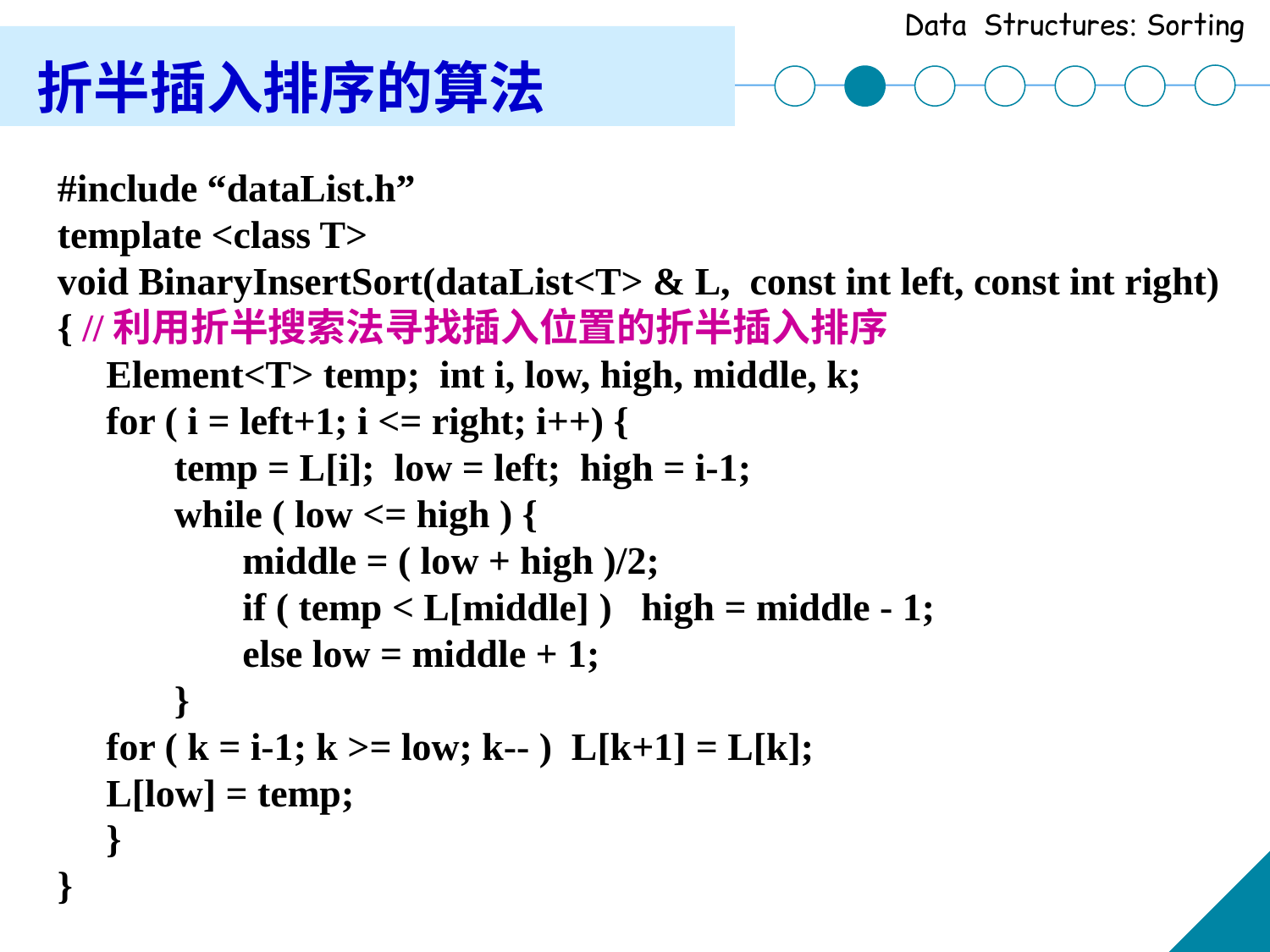

折半插入排序的算法

#include “dataList.h”
template <class T>
void BinaryInsertSort(dataList<T> & L,  const int left, const int right)
{ //利用折半搜索法寻找插入位置的折半插入排序
     Element<T> temp;  int i, low, high, middle, k;
     for ( i = left+1; i <= right; i++) {
            temp = L[i];  low = left;  high = i-1;
            while ( low <= high ) {
                   middle = ( low + high )/2;
                   if ( temp < L[middle] )   high = middle - 1;
                   else low = middle + 1;
            }
     for ( k = i-1; k >= low; k-- )  L[k+1] = L[k];
     L[low] = temp;
     }
}